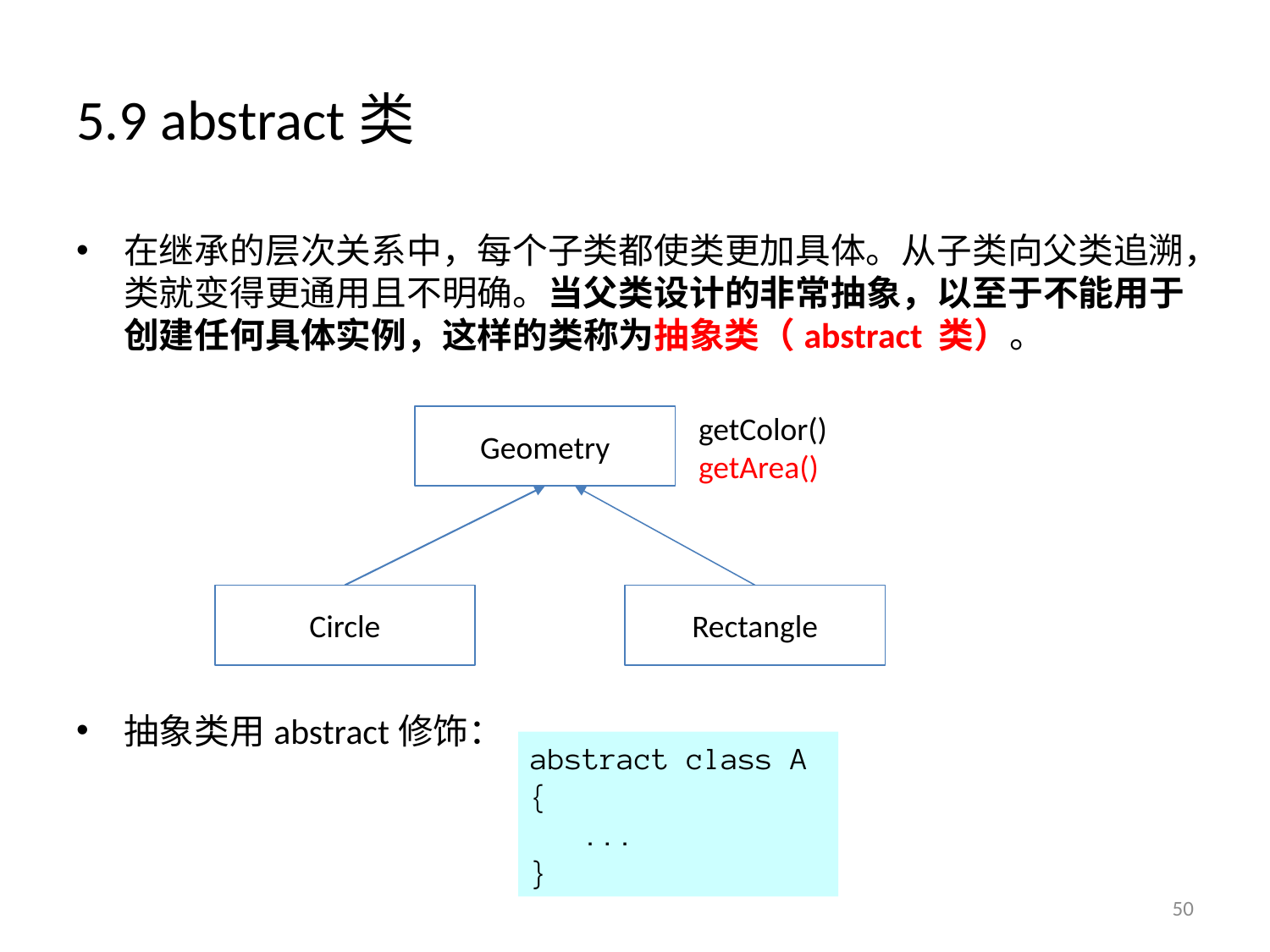

# 5.9 abstract类
在继承的层次关系中，每个子类都使类更加具体。从子类向父类追溯，类就变得更通用且不明确。当父类设计的非常抽象，以至于不能用于创建任何具体实例，这样的类称为抽象类（abstract 类）。

抽象类用abstract修饰：
getColor()
getArea()
Geometry
Circle
Rectangle
abstract class A
{
   ...
}
50